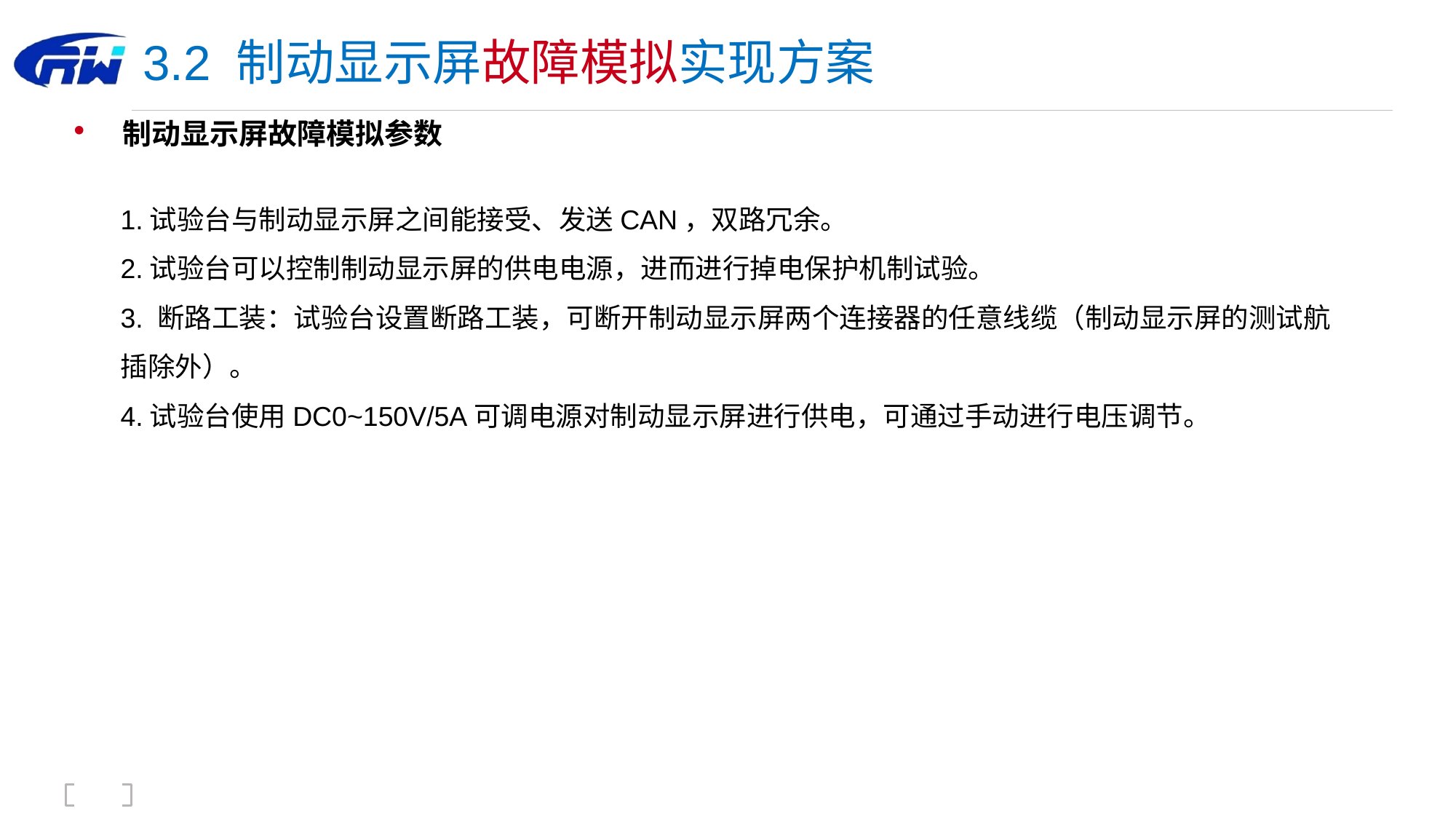

# 3.2 制动显示屏故障模拟实现方案
制动显示屏故障模拟参数
1.试验台与制动显示屏之间能接受、发送CAN，双路冗余。
2.试验台可以控制制动显示屏的供电电源，进而进行掉电保护机制试验。
3. 断路工装：试验台设置断路工装，可断开制动显示屏两个连接器的任意线缆（制动显示屏的测试航插除外）。
4.试验台使用DC0~150V/5A可调电源对制动显示屏进行供电，可通过手动进行电压调节。
46